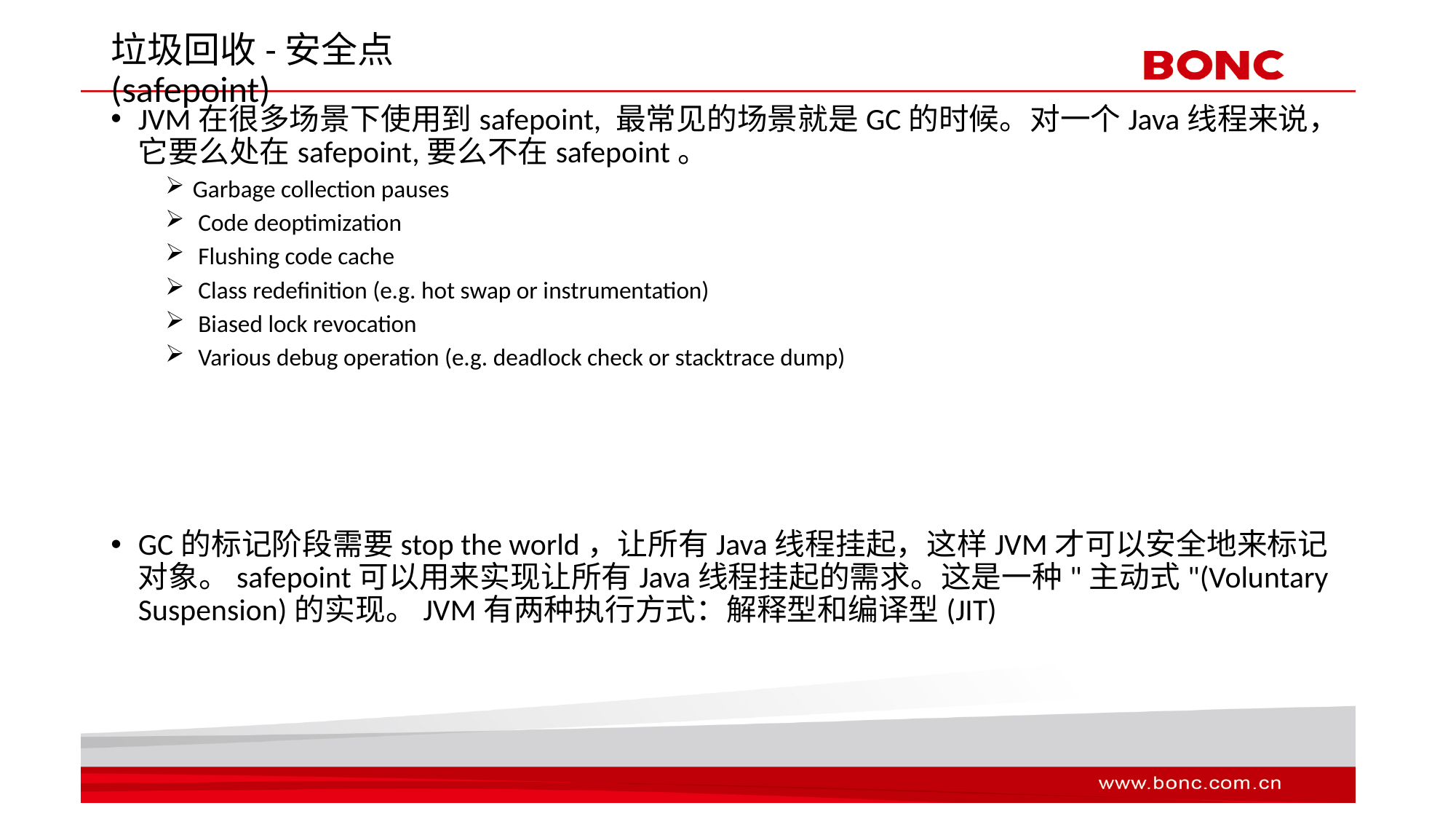

# 垃圾回收-安全点(safepoint)
JVM在很多场景下使用到safepoint, 最常见的场景就是GC的时候。对一个Java线程来说，它要么处在safepoint,要么不在safepoint。
Garbage collection pauses
 Code deoptimization
 Flushing code cache
 Class redefinition (e.g. hot swap or instrumentation)
 Biased lock revocation
 Various debug operation (e.g. deadlock check or stacktrace dump)

GC的标记阶段需要stop the world，让所有Java线程挂起，这样JVM才可以安全地来标记对象。safepoint可以用来实现让所有Java线程挂起的需求。这是一种"主动式"(Voluntary Suspension)的实现。JVM有两种执行方式：解释型和编译型(JIT)